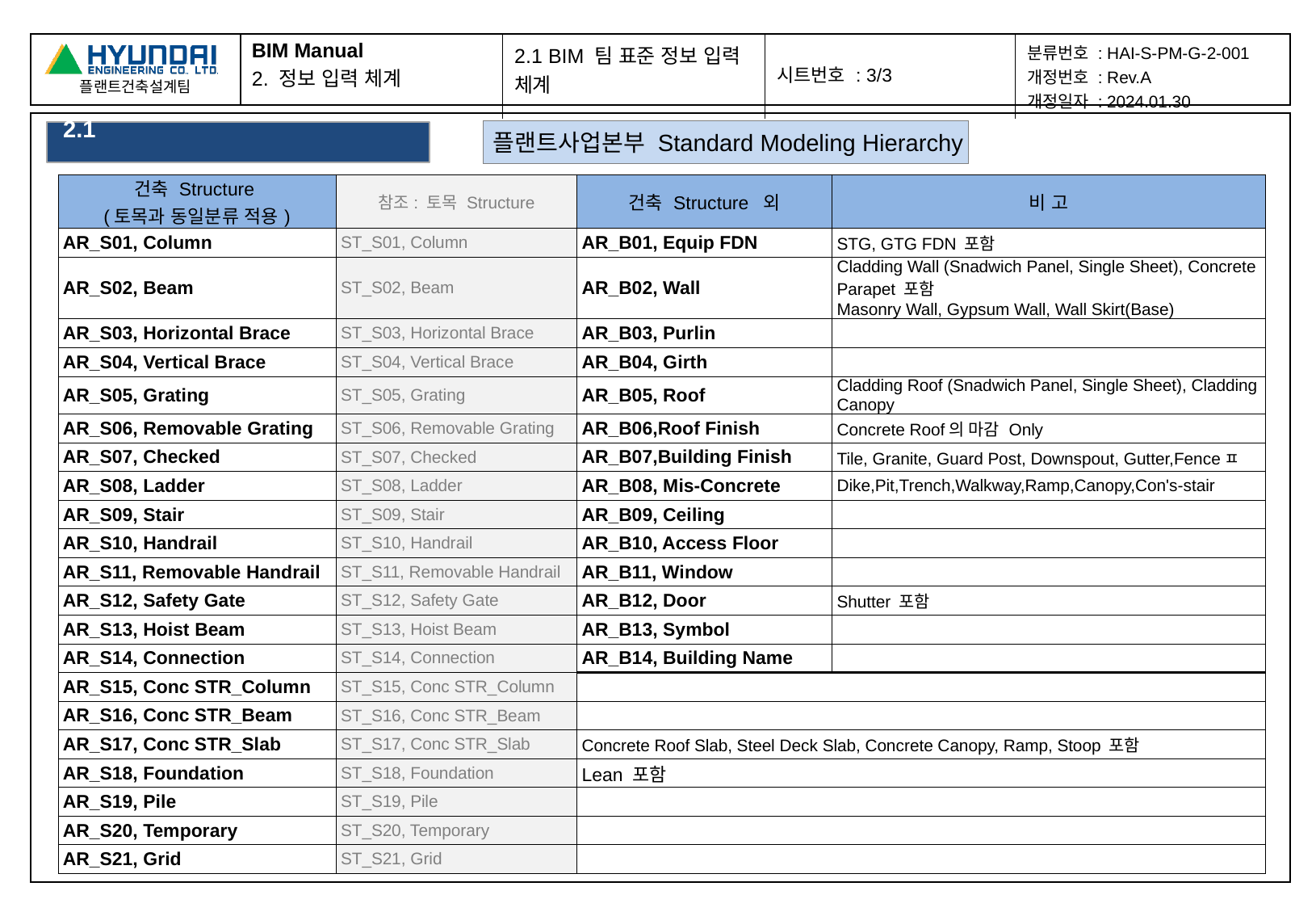

| BIM Manual 2. 정보 입력 체계 | 2.1 BIM 팀 표준 정보 입력 체계 | 시트번호 : 3/3 | 분류번호 : HAI-S-PM-G-2-001 개정번호 : Rev.A 개정일자 : 2024.01.30 |
| --- | --- | --- | --- |
|  |
| --- |
플랜트사업본부 Standard Modeling Hierarchy
2.1 BIM 팀 표준 Family List  체계
| 건축 Structure (토목과 동일분류 적용) | 참조: 토목 Structure | 건축 Structure 외 | 비 고 |
| --- | --- | --- | --- |
| AR\_S01, Column | ST\_S01, Column | AR\_B01, Equip FDN | STG, GTG FDN 포함 |
| AR\_S02, Beam | ST\_S02, Beam | AR\_B02, Wall | Cladding Wall (Snadwich Panel, Single Sheet), Concrete Parapet 포함 Masonry Wall, Gypsum Wall, Wall Skirt(Base) |
| AR\_S03, Horizontal Brace | ST\_S03, Horizontal Brace | AR\_B03, Purlin |  |
| AR\_S04, Vertical Brace | ST\_S04, Vertical Brace | AR\_B04, Girth |  |
| AR\_S05, Grating | ST\_S05, Grating | AR\_B05, Roof | Cladding Roof (Snadwich Panel, Single Sheet), Cladding Canopy |
| AR\_S06, Removable Grating | ST\_S06, Removable Grating | AR\_B06,Roof Finish | Concrete Roof의 마감 Only |
| AR\_S07, Checked | ST\_S07, Checked | AR\_B07,Building Finish | Tile, Granite, Guard Post, Downspout, Gutter,Fenceㅍ |
| AR\_S08, Ladder | ST\_S08, Ladder | AR\_B08, Mis-Concrete | Dike,Pit,Trench,Walkway,Ramp,Canopy,Con's-stair |
| AR\_S09, Stair | ST\_S09, Stair | AR\_B09, Ceiling |  |
| AR\_S10, Handrail | ST\_S10, Handrail | AR\_B10, Access Floor |  |
| AR\_S11, Removable Handrail | ST\_S11, Removable Handrail | AR\_B11, Window |  |
| AR\_S12, Safety Gate | ST\_S12, Safety Gate | AR\_B12, Door | Shutter 포함 |
| AR\_S13, Hoist Beam | ST\_S13, Hoist Beam | AR\_B13, Symbol |  |
| AR\_S14, Connection | ST\_S14, Connection | AR\_B14, Building Name |  |
| AR\_S15, Conc STR\_Column | ST\_S15, Conc STR\_Column |  |  |
| AR\_S16, Conc STR\_Beam | ST\_S16, Conc STR\_Beam |  |  |
| AR\_S17, Conc STR\_Slab | ST\_S17, Conc STR\_Slab | Concrete Roof Slab, Steel Deck Slab, Concrete Canopy, Ramp, Stoop 포함 |  |
| AR\_S18, Foundation | ST\_S18, Foundation | Lean 포함 |  |
| AR\_S19, Pile | ST\_S19, Pile |  |  |
| AR\_S20, Temporary | ST\_S20, Temporary |  |  |
| AR\_S21, Grid | ST\_S21, Grid |  |  |